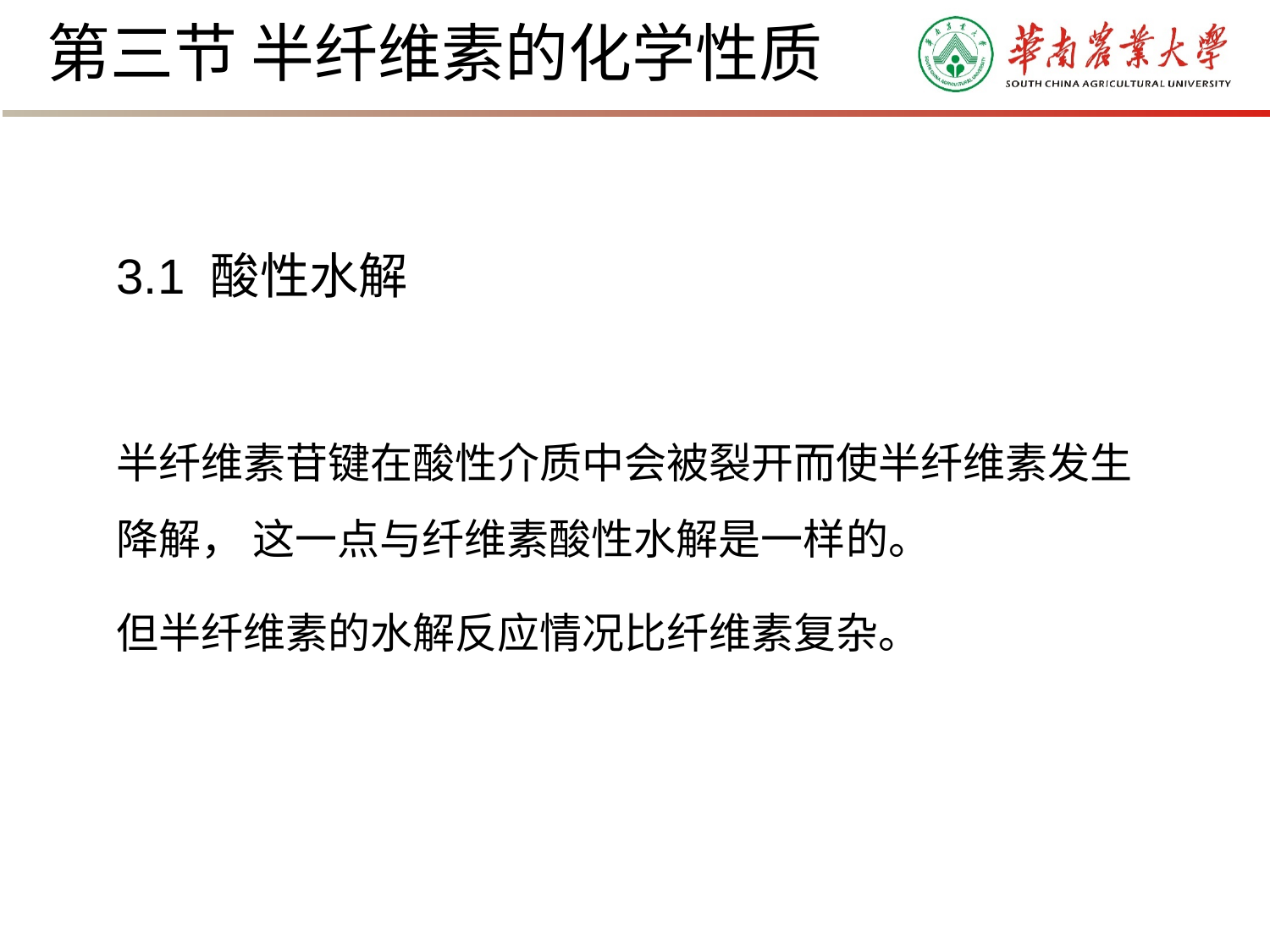

# 第三节 半纤维素的化学性质
3.1 酸性水解
半纤维素苷键在酸性介质中会被裂开而使半纤维素发生降解， 这一点与纤维素酸性水解是一样的。
但半纤维素的水解反应情况比纤维素复杂。